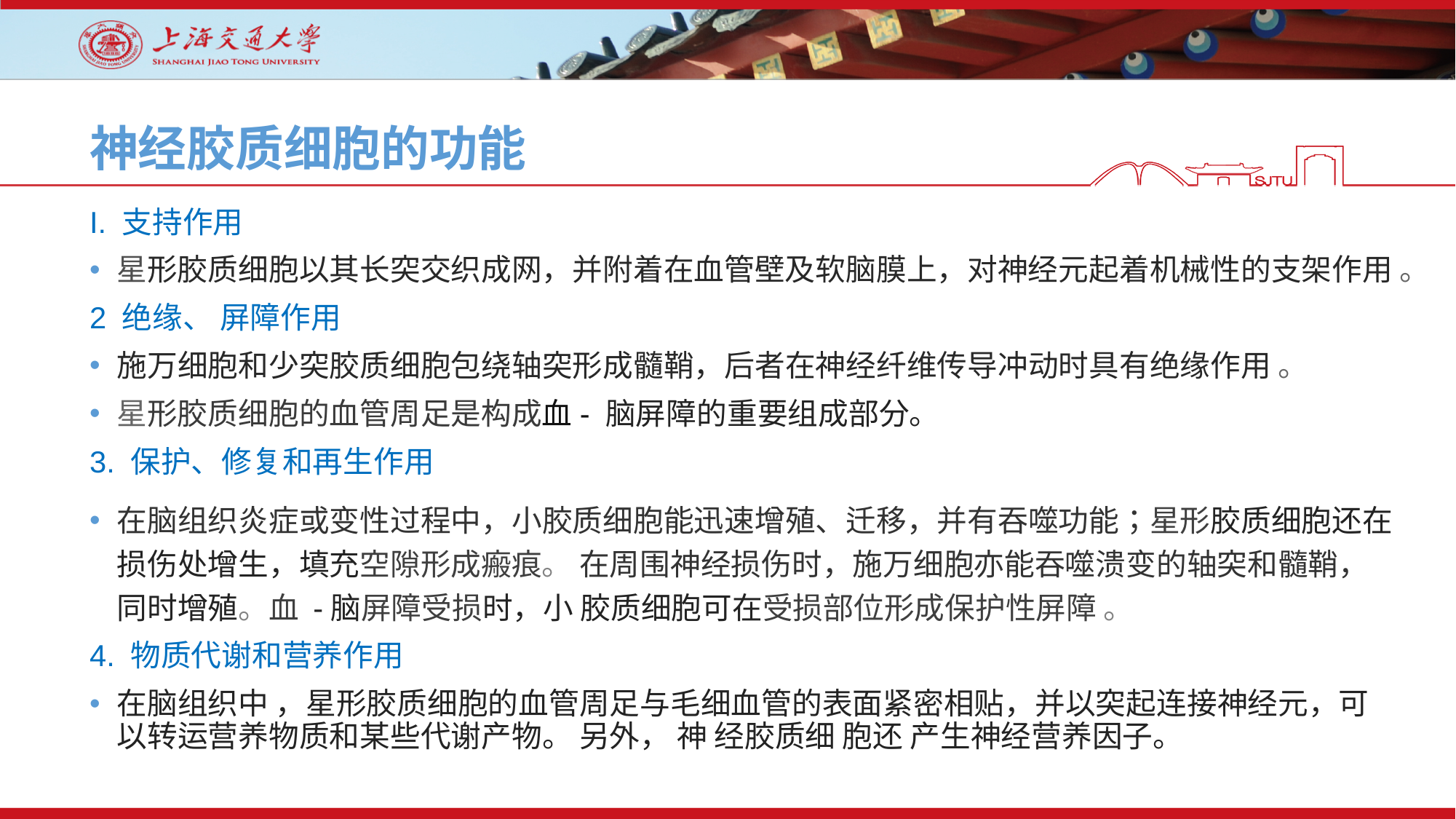

# 神经胶质细胞的功能
I. 支持作用
星形胶质细胞以其长突交织成网，并附着在血管壁及软脑膜上，对神经元起着机械性的支架作用 。
2 绝缘、 屏障作用
施万细胞和少突胶质细胞包绕轴突形成髓鞘，后者在神经纤维传导冲动时具有绝缘作用 。
星形胶质细胞的血管周足是构成血- 脑屏障的重要组成部分。
3. 保护、修复和再生作用
在脑组织炎症或变性过程中，小胶质细胞能迅速增殖、迁移，并有吞噬功能；星形胶质细胞还在损伤处增生，填充空隙形成瘢痕。 在周围神经损伤时，施万细胞亦能吞噬溃变的轴突和髓鞘， 同时增殖。血 -脑屏障受损时，小 胶质细胞可在受损部位形成保护性屏障 。
4. 物质代谢和营养作用
在脑组织中 ，星形胶质细胞的血管周足与毛细血管的表面紧密相贴，并以突起连接神经元，可 以转运营养物质和某些代谢产物。 另外， 神 经胶质细 胞还 产生神经营养因子。